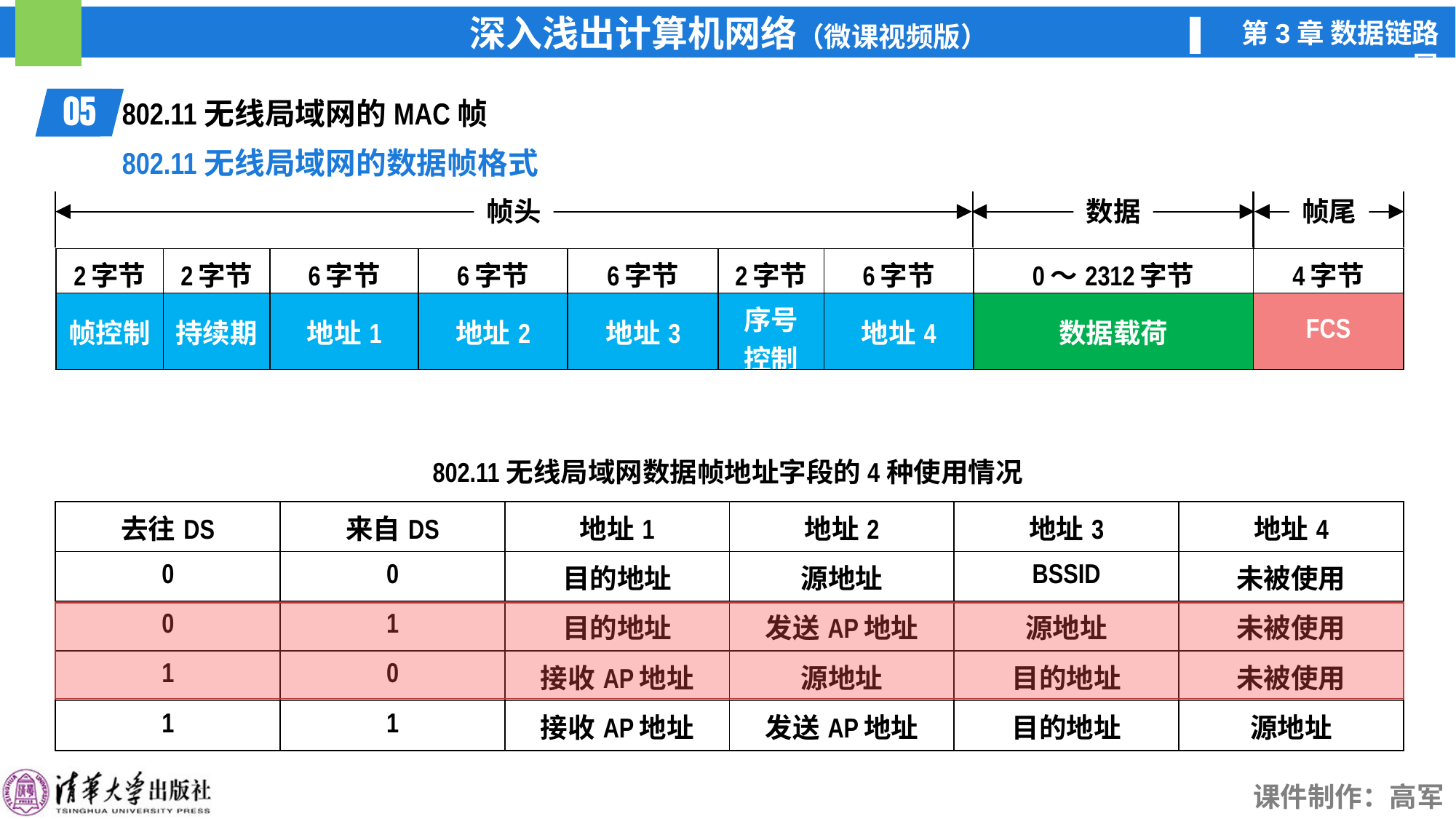

01
802.11无线局域网的MAC帧
05
802.11无线局域网的数据帧格式
帧头
数据
帧尾
| 2字节 | 2字节 | 6字节 | 6字节 | 6字节 | 2字节 | 6字节 | 0～2312字节 | 4字节 |
| --- | --- | --- | --- | --- | --- | --- | --- | --- |
| 帧控制 | 持续期 | 地址1 | 地址2 | 地址3 | 序号 控制 | 地址4 | 数据载荷 | FCS |
802.11无线局域网数据帧地址字段的4种使用情况
| 去往DS | 来自DS | 地址1 | 地址2 | 地址3 | 地址4 |
| --- | --- | --- | --- | --- | --- |
| 0 | 0 | 目的地址 | 源地址 | BSSID | 未被使用 |
| 0 | 1 | 目的地址 | 发送AP地址 | 源地址 | 未被使用 |
| 1 | 0 | 接收AP地址 | 源地址 | 目的地址 | 未被使用 |
| 1 | 1 | 接收AP地址 | 发送AP地址 | 目的地址 | 源地址 |